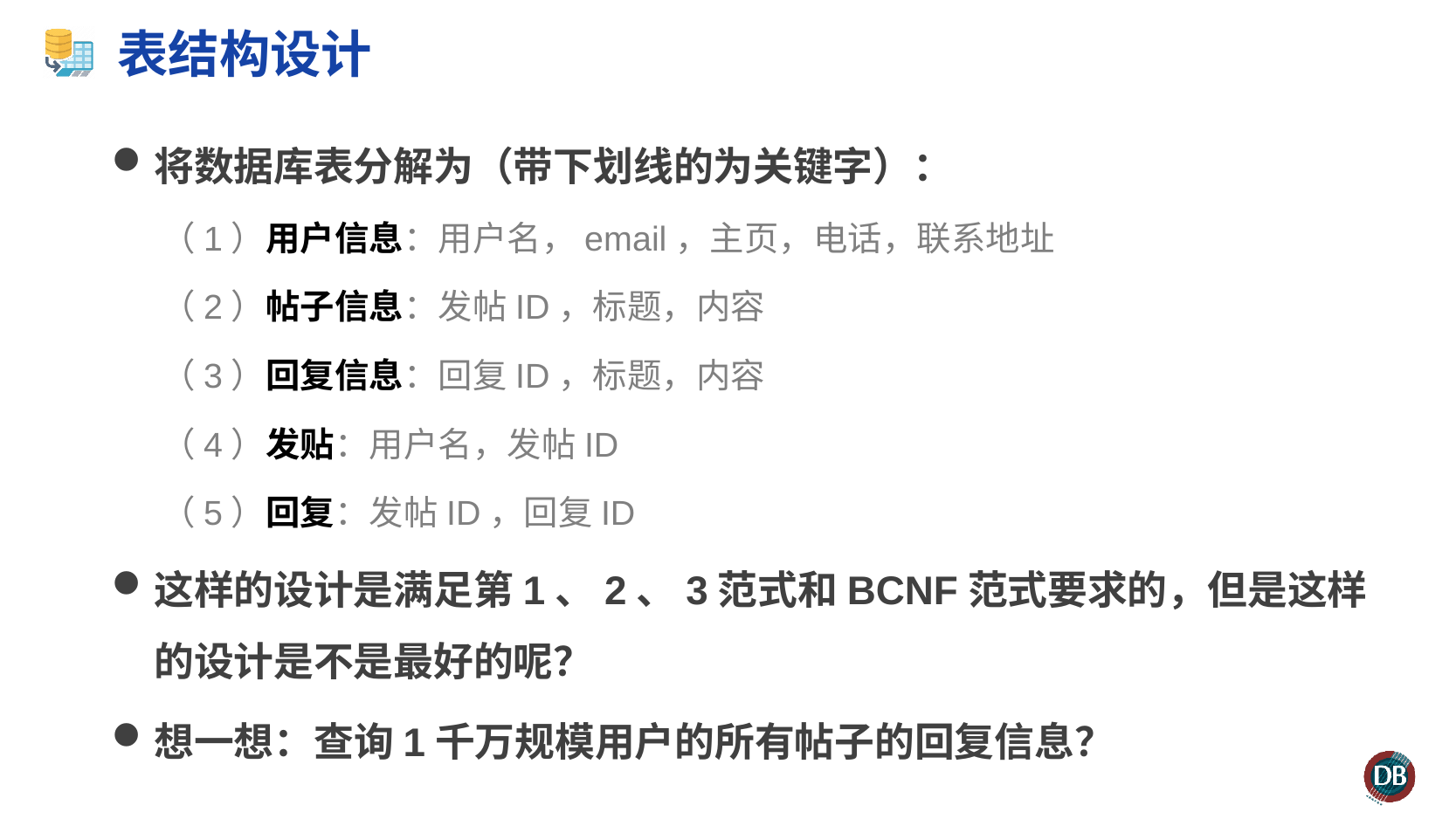

# 表结构设计

将数据库表分解为（带下划线的为关键字）：
（1）用户信息：用户名，email，主页，电话，联系地址
（2）帖子信息：发帖ID，标题，内容
（3）回复信息：回复ID，标题，内容
（4）发贴：用户名，发帖ID
（5）回复：发帖ID，回复ID
这样的设计是满足第1、2、3范式和BCNF范式要求的，但是这样的设计是不是最好的呢？
想一想：查询1千万规模用户的所有帖子的回复信息？